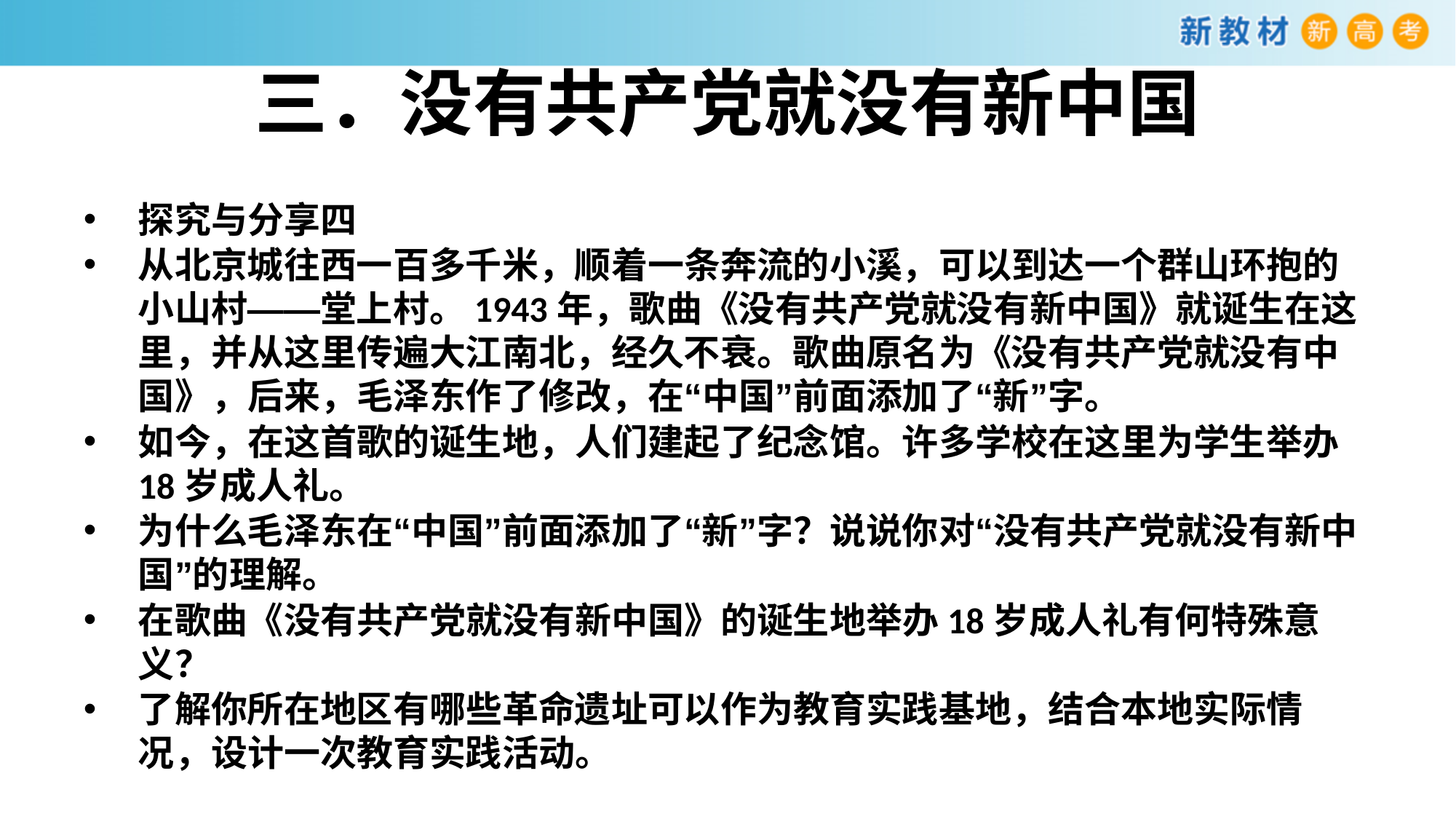

# 三．没有共产党就没有新中国
探究与分享四
从北京城往西一百多千米，顺着一条奔流的小溪，可以到达一个群山环抱的小山村——堂上村。1943年，歌曲《没有共产党就没有新中国》就诞生在这里，并从这里传遍大江南北，经久不衰。歌曲原名为《没有共产党就没有中国》，后来，毛泽东作了修改，在“中国”前面添加了“新”字。
如今，在这首歌的诞生地，人们建起了纪念馆。许多学校在这里为学生举办18岁成人礼。
为什么毛泽东在“中国”前面添加了“新”字？说说你对“没有共产党就没有新中国”的理解。
在歌曲《没有共产党就没有新中国》的诞生地举办18岁成人礼有何特殊意义？
了解你所在地区有哪些革命遗址可以作为教育实践基地，结合本地实际情况，设计一次教育实践活动。